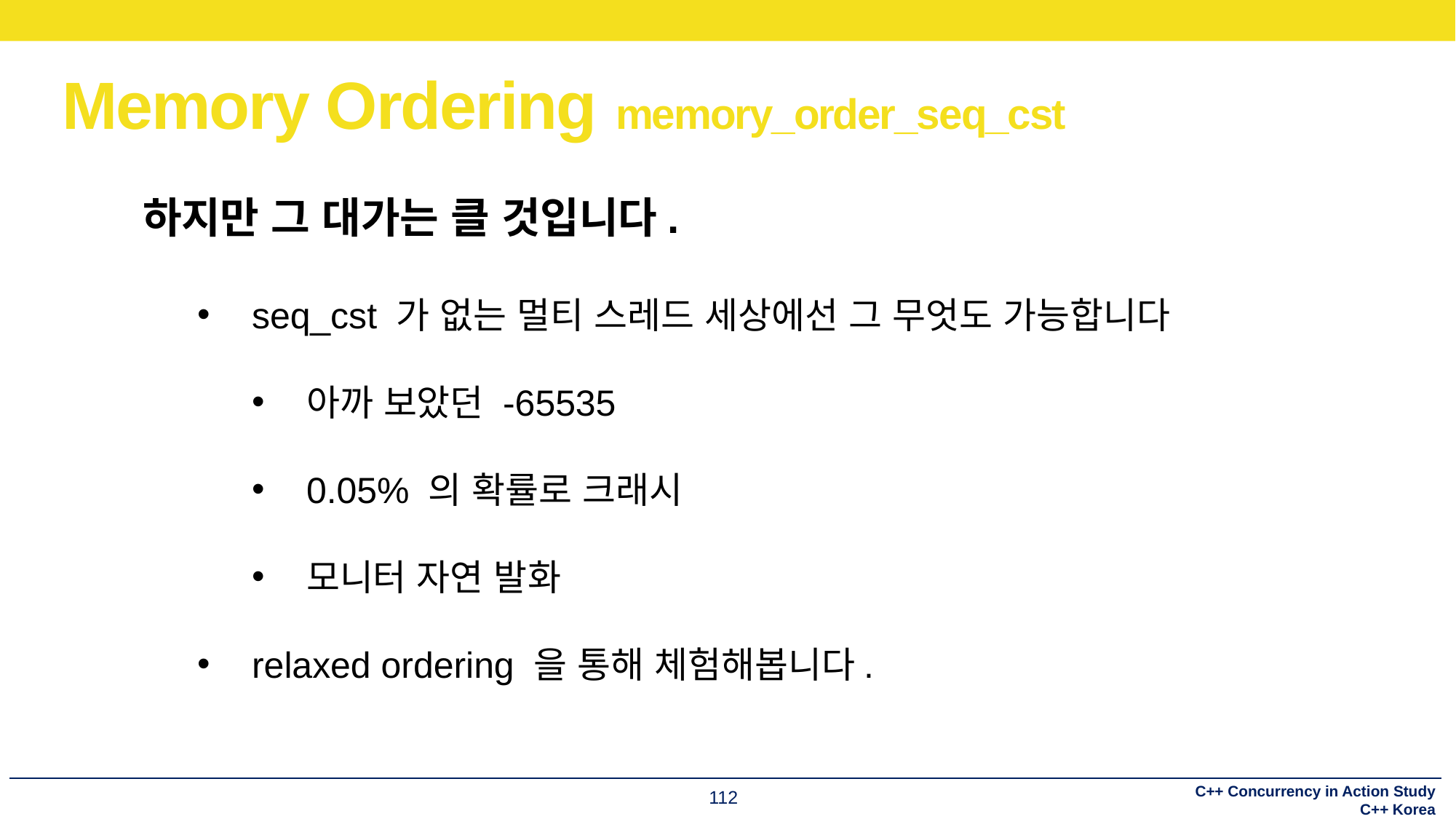

# Memory Ordering memory_order_seq_cst
하지만 그 대가는 클 것입니다.

seq_cst 가 없는 멀티 스레드 세상에선 그 무엇도 가능합니다

아까 보았던 -65535

0.05% 의 확률로 크래시

모니터 자연 발화

relaxed ordering 을 통해 체험해봅니다.
112